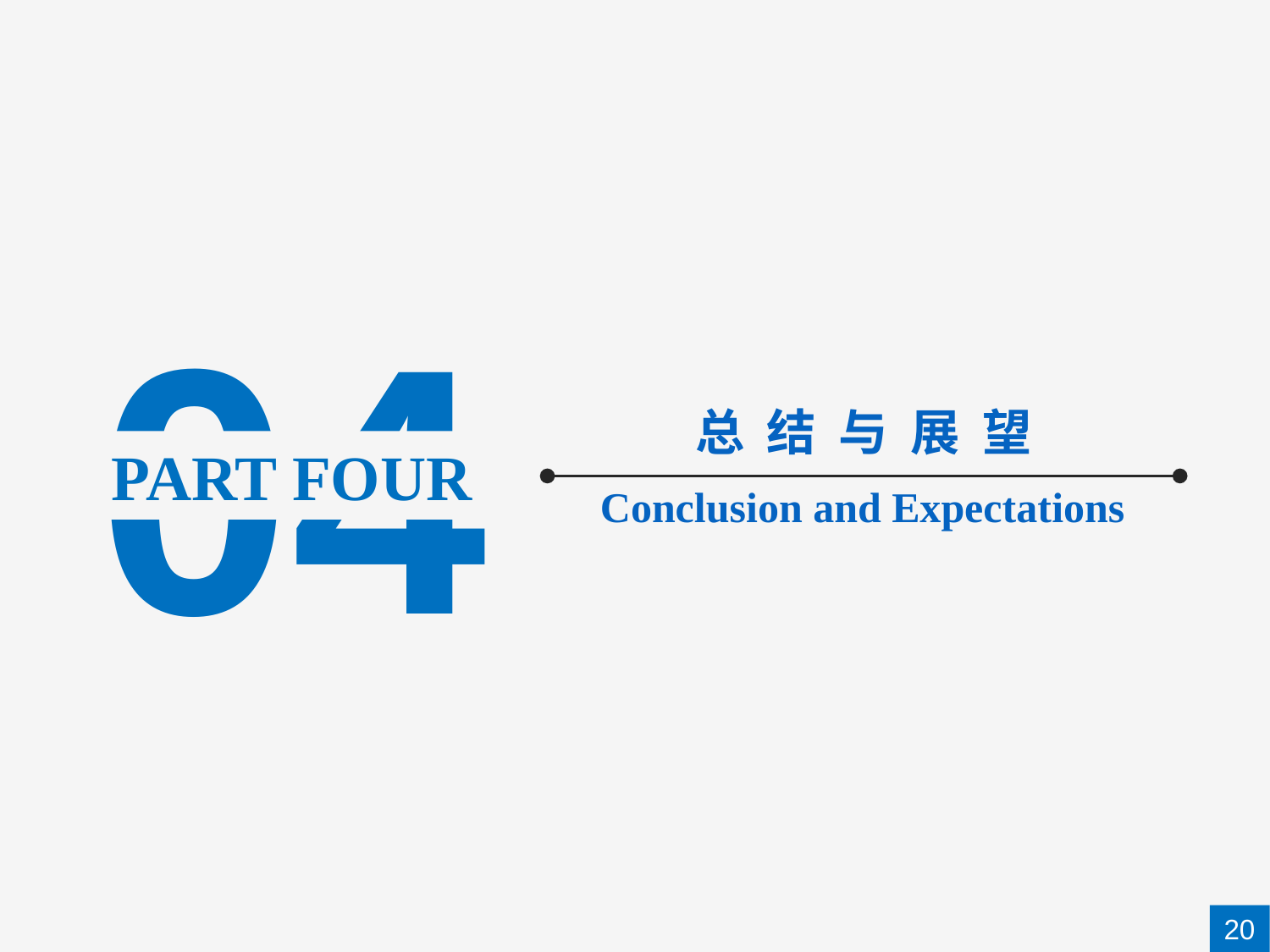

04
总  结  与  展  望
PART FOUR

Conclusion and Expectations

20